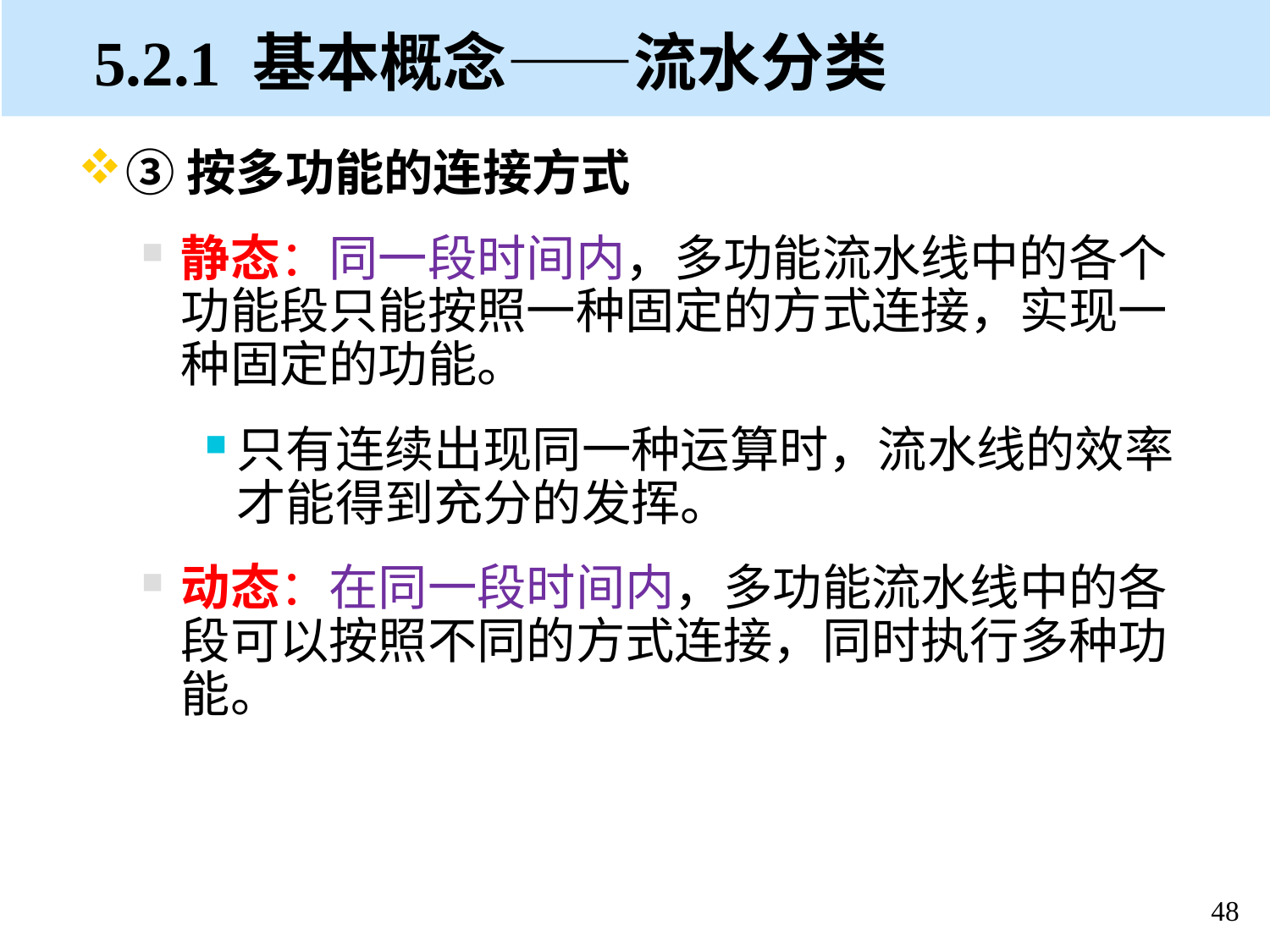

③按多功能的连接方式
静态：同一段时间内，多功能流水线中的各个功能段只能按照一种固定的方式连接，实现一种固定的功能。
只有连续出现同一种运算时，流水线的效率才能得到充分的发挥。
动态：在同一段时间内，多功能流水线中的各段可以按照不同的方式连接，同时执行多种功能。
5.2.1 基本概念——流水分类